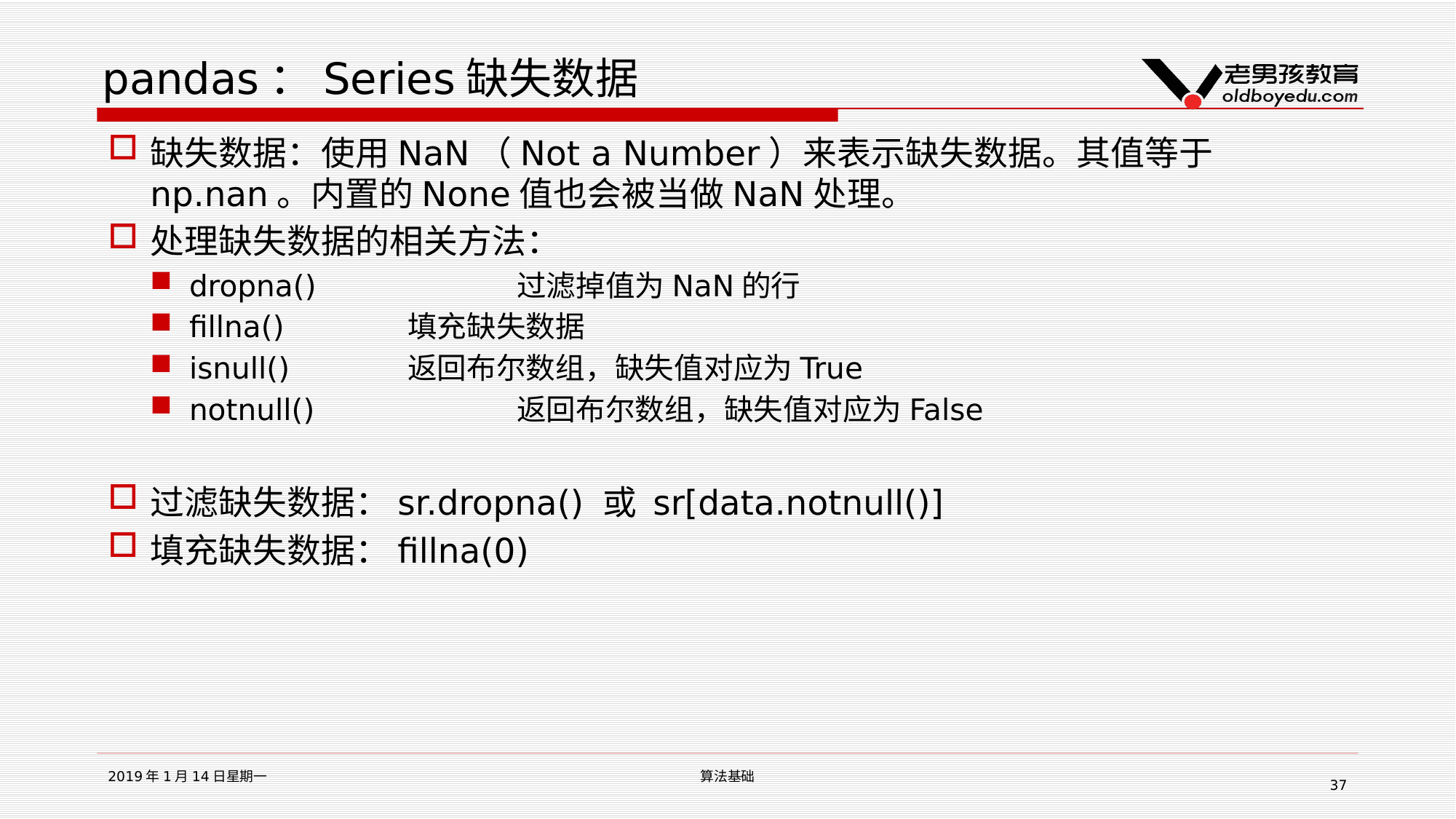

# pandas：Series缺失数据
缺失数据：使用NaN（Not a Number）来表示缺失数据。其值等于np.nan。内置的None值也会被当做NaN处理。
处理缺失数据的相关方法：
dropna()		过滤掉值为NaN的行
fillna()		填充缺失数据
isnull()		返回布尔数组，缺失值对应为True
notnull()		返回布尔数组，缺失值对应为False

过滤缺失数据：sr.dropna() 或 sr[data.notnull()]
填充缺失数据：fillna(0)
2019年1月14日星期一
算法基础
37